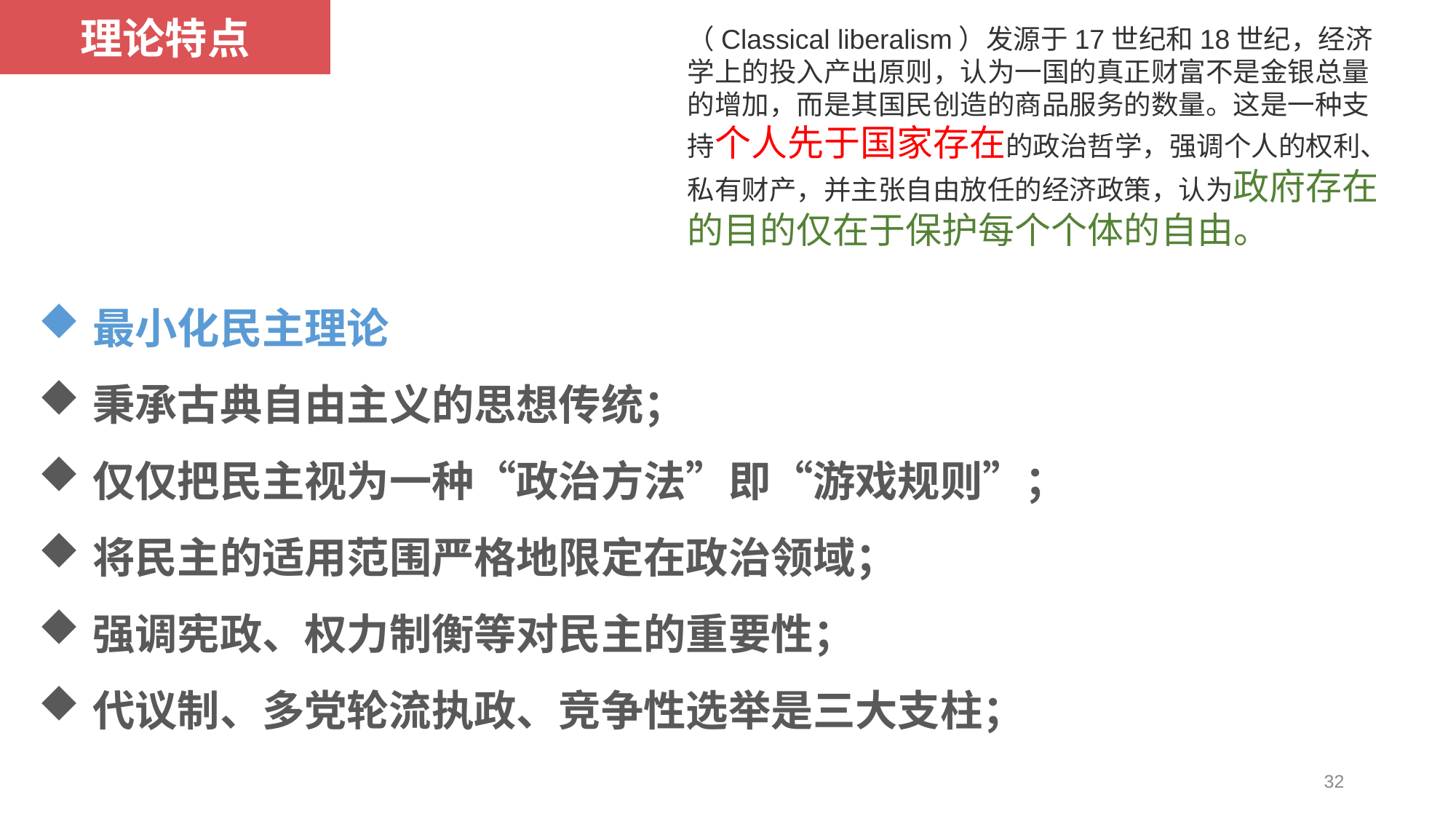

理论特点
（Classical liberalism）发源于17世纪和18世纪，经济学上的投入产出原则，认为一国的真正财富不是金银总量的增加，而是其国民创造的商品服务的数量。这是一种支持个人先于国家存在的政治哲学，强调个人的权利、私有财产，并主张自由放任的经济政策，认为政府存在的目的仅在于保护每个个体的自由。
最小化民主理论
秉承古典自由主义的思想传统；
仅仅把民主视为一种“政治方法”即“游戏规则”；
将民主的适用范围严格地限定在政治领域；
强调宪政、权力制衡等对民主的重要性；
代议制、多党轮流执政、竞争性选举是三大支柱；

32